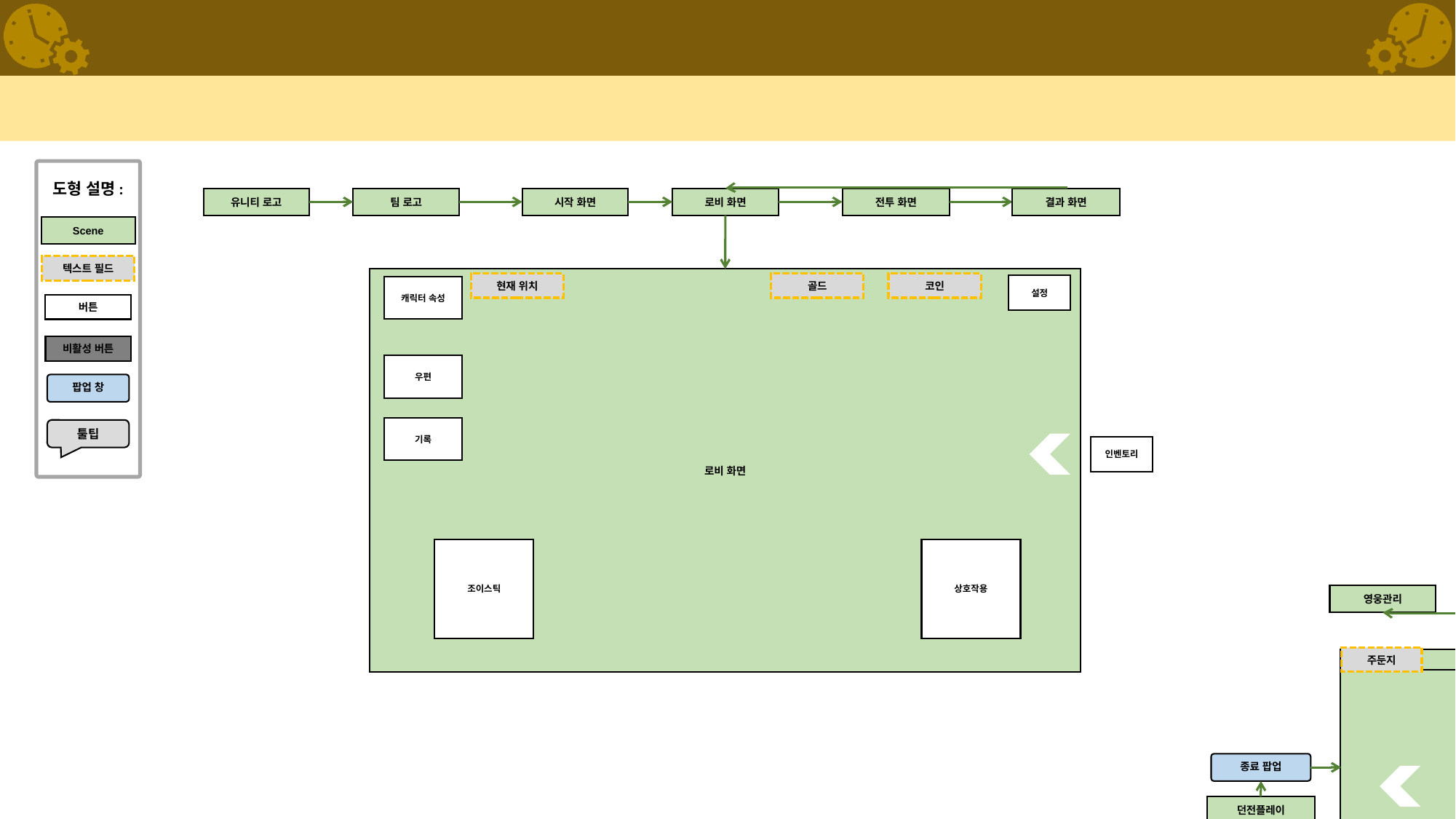

유니티 로고
팀 로고
설정 팝업
구글 로그인
클라우드 동기화
시작 화면
설정
로그인 ID
멀티 모드
로비 화면
싱글 모드
게임 종료 팝업
시작
종료
던전플레이
결과 출력 화면

도형 설명:
로비 화면
팀 로고
시작 화면
전투 화면
결과 화면
유니티 로고
Scene
텍스트 필드
로비 화면
현재 위치
골드
코인
설정
캐릭터 속성
버튼
비활성 버튼
우편
팝업 창
기록
툴팁

인벤토리
조이스틱
상호작용
영웅관리
부대 관리
로비 화면
상점
환경설정 팝업
주둔지
+
로비 화면
열쇠
+
+
설정
골드
보상

로비 화면
레이드 이름
종료 팝업
8
3

7
9
2
4
던전플레이
6
1

10
Quest
5
Quest
레이드
아레나
랭킹
영웅
부대
관리
상점
퀘스트 팝업
상점
레이드
랭킹 팝업
영웅관리
부대 관리